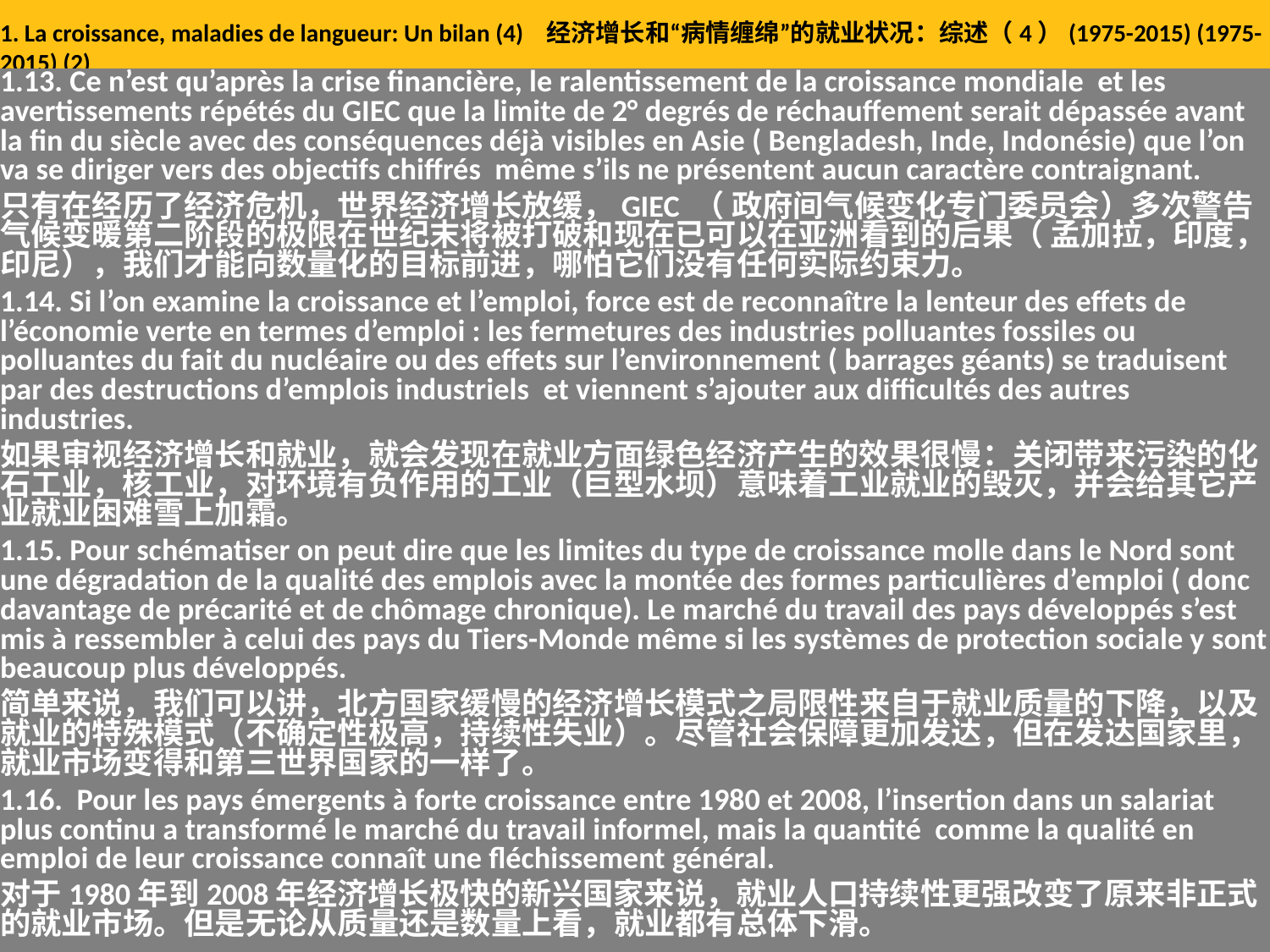

# 1. La croissance, maladies de langueur: Un bilan (4)   经济增长和“病情缠绵”的就业状况：综述（4）(1975-2015) (1975-2015) (2)
1.13. Ce n’est qu’après la crise financière, le ralentissement de la croissance mondiale  et les avertissements répétés du GIEC que la limite de 2° degrés de réchauffement serait dépassée avant la fin du siècle avec des conséquences déjà visibles en Asie ( Bengladesh, Inde, Indonésie) que l’on va se diriger vers des objectifs chiffrés  même s’ils ne présentent aucun caractère contraignant.
只有在经历了经济危机，世界经济增长放缓，GIEC （ 政府间气候变化专门委员会）多次警告气候变暖第二阶段的极限在世纪末将被打破和现在已可以在亚洲看到的后果（ 孟加拉，印度，印尼），我们才能向数量化的目标前进，哪怕它们没有任何实际约束力。
1.14. Si l’on examine la croissance et l’emploi, force est de reconnaître la lenteur des effets de l’économie verte en termes d’emploi : les fermetures des industries polluantes fossiles ou polluantes du fait du nucléaire ou des effets sur l’environnement ( barrages géants) se traduisent par des destructions d’emplois industriels  et viennent s’ajouter aux difficultés des autres industries.
如果审视经济增长和就业，就会发现在就业方面绿色经济产生的效果很慢：关闭带来污染的化石工业，核工业，对环境有负作用的工业（巨型水坝）意味着工业就业的毁灭，并会给其它产业就业困难雪上加霜。
1.15. Pour schématiser on peut dire que les limites du type de croissance molle dans le Nord sont une dégradation de la qualité des emplois avec la montée des formes particulières d’emploi ( donc davantage de précarité et de chômage chronique). Le marché du travail des pays développés s’est mis à ressembler à celui des pays du Tiers-Monde même si les systèmes de protection sociale y sont beaucoup plus développés.
简单来说，我们可以讲，北方国家缓慢的经济增长模式之局限性来自于就业质量的下降，以及就业的特殊模式（不确定性极高，持续性失业）。尽管社会保障更加发达，但在发达国家里，就业市场变得和第三世界国家的一样了。
1.16.  Pour les pays émergents à forte croissance entre 1980 et 2008, l’insertion dans un salariat plus continu a transformé le marché du travail informel, mais la quantité  comme la qualité en emploi de leur croissance connaît une fléchissement général.
对于1980年到2008年经济增长极快的新兴国家来说，就业人口持续性更强改变了原来非正式的就业市场。但是无论从质量还是数量上看，就业都有总体下滑。